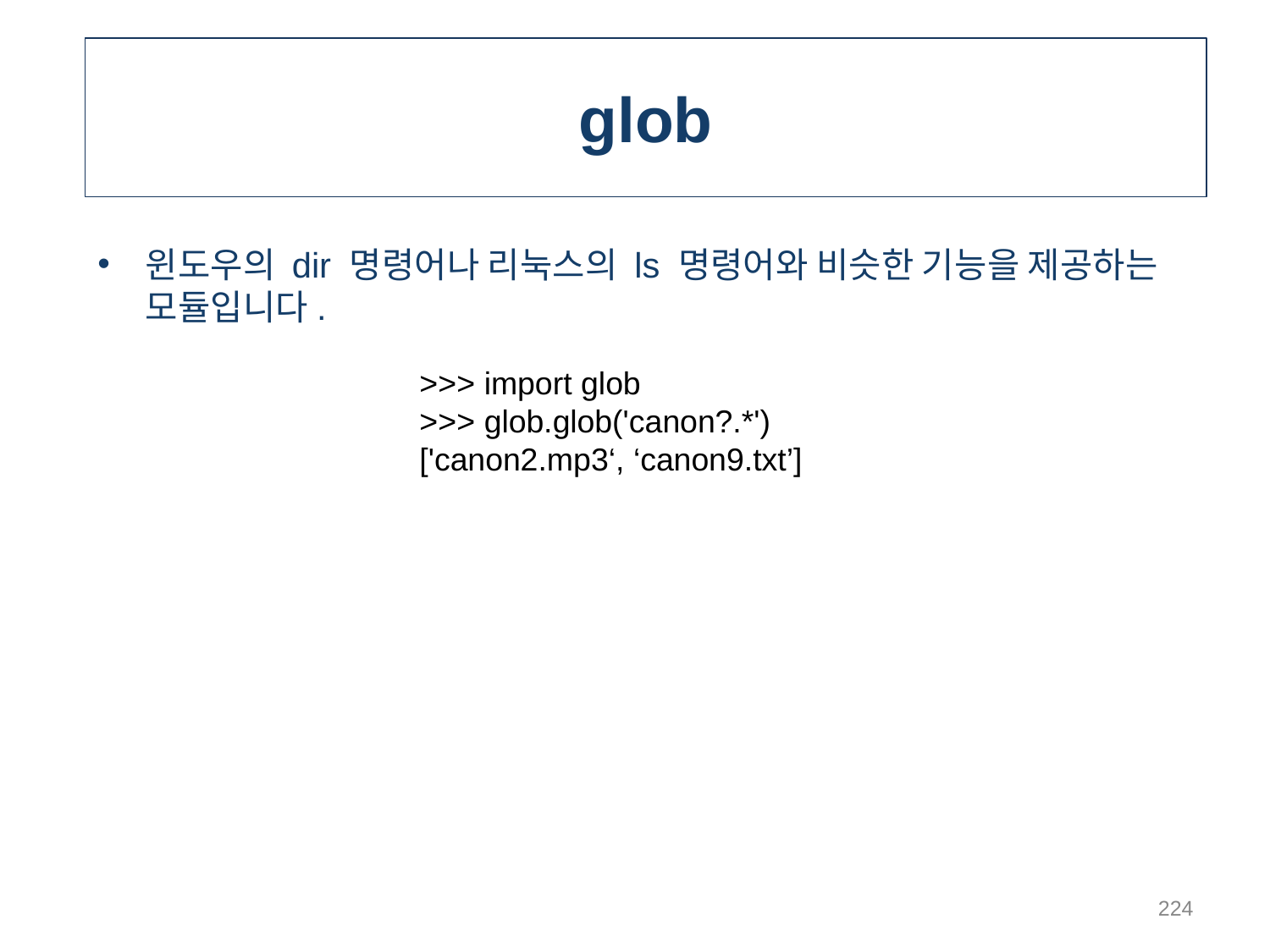

# glob
윈도우의 dir 명령어나 리눅스의 ls 명령어와 비슷한 기능을 제공하는 모듈입니다.

>>> import glob
>>> glob.glob('canon?.*')
['canon2.mp3‘, ‘canon9.txt’]
224